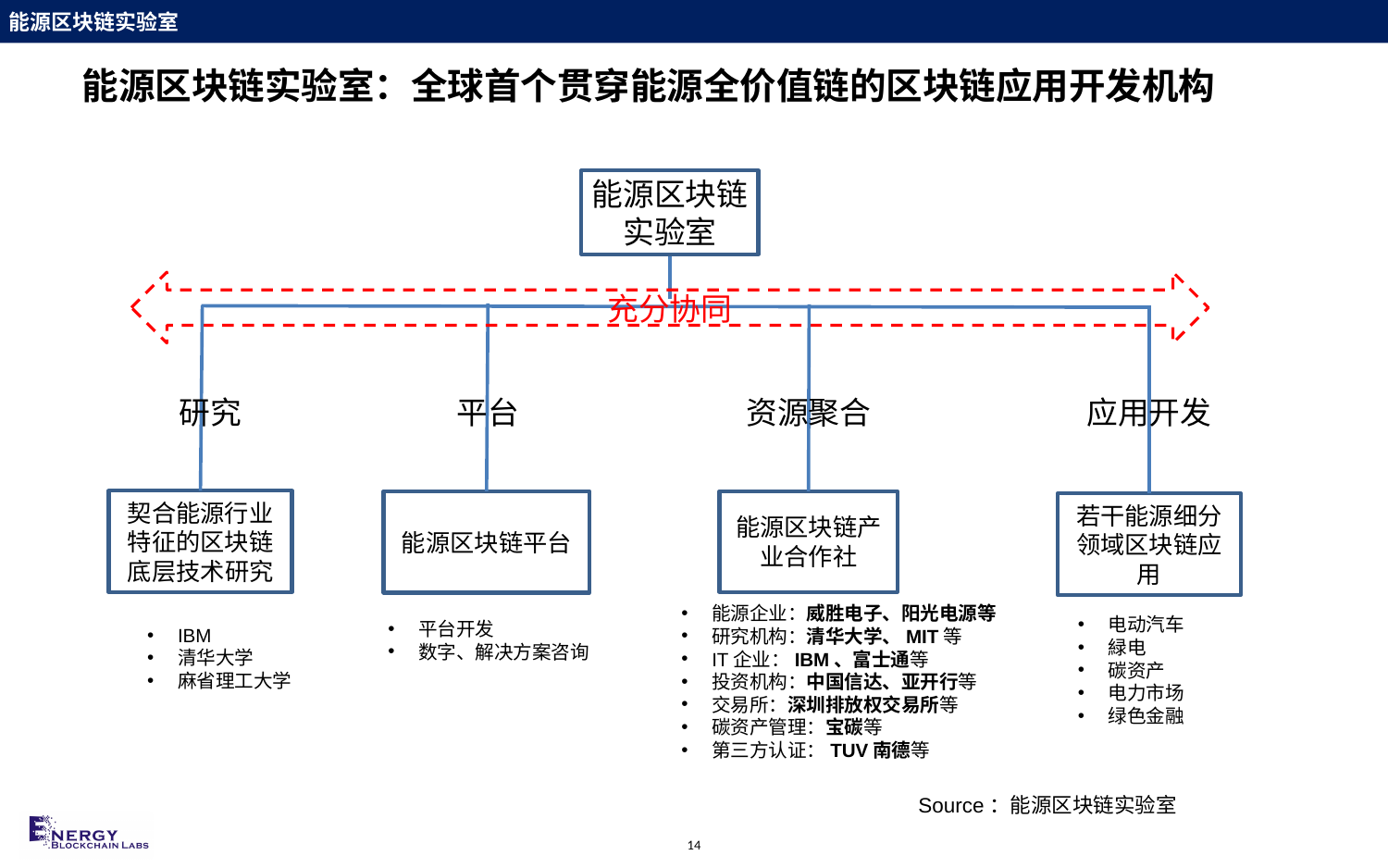

# 能源区块链实验室：全球首个贯穿能源全价值链的区块链应用开发机构
能源区块链实验室
充分协同
资源聚合
应用开发
研究
平台
契合能源行业特征的区块链底层技术研究
能源区块链平台
能源区块链产业合作社
若干能源细分领域区块链应用
能源企业：威胜电子、阳光电源等
研究机构：清华大学、MIT等
IT企业：IBM、富士通等
投资机构：中国信达、亚开行等
交易所：深圳排放权交易所等
碳资产管理：宝碳等
第三方认证：TUV南德等
电动汽车
緑电
碳资产
电力市场
绿色金融
平台开发
数字、解决方案咨询
IBM
清华大学
麻省理工大学
Source：能源区块链实验室